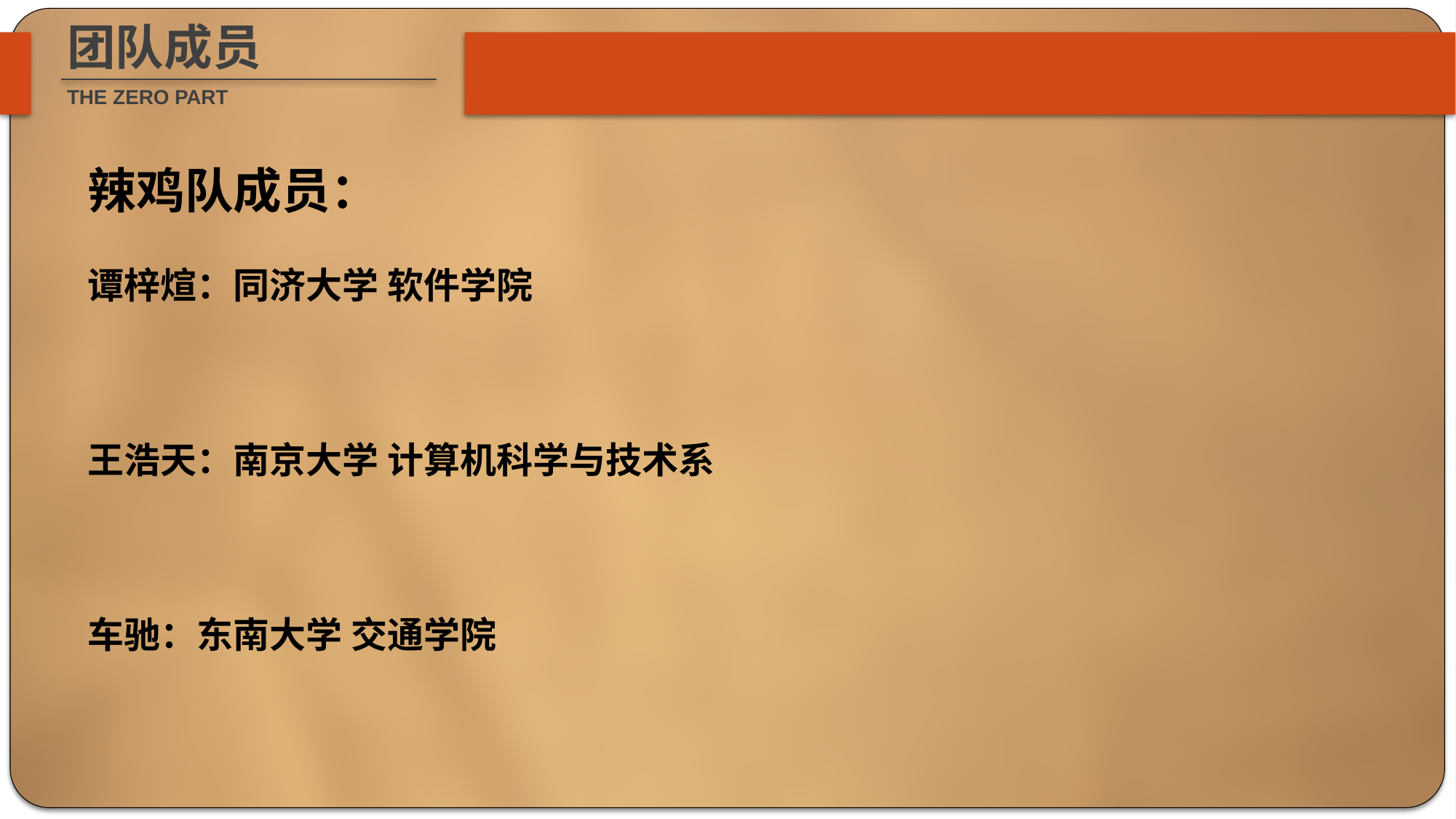

团队成员
THE ZERO PART
辣鸡队成员：

谭梓煊：同济大学 软件学院

王浩天：南京大学 计算机科学与技术系

车驰：东南大学 交通学院